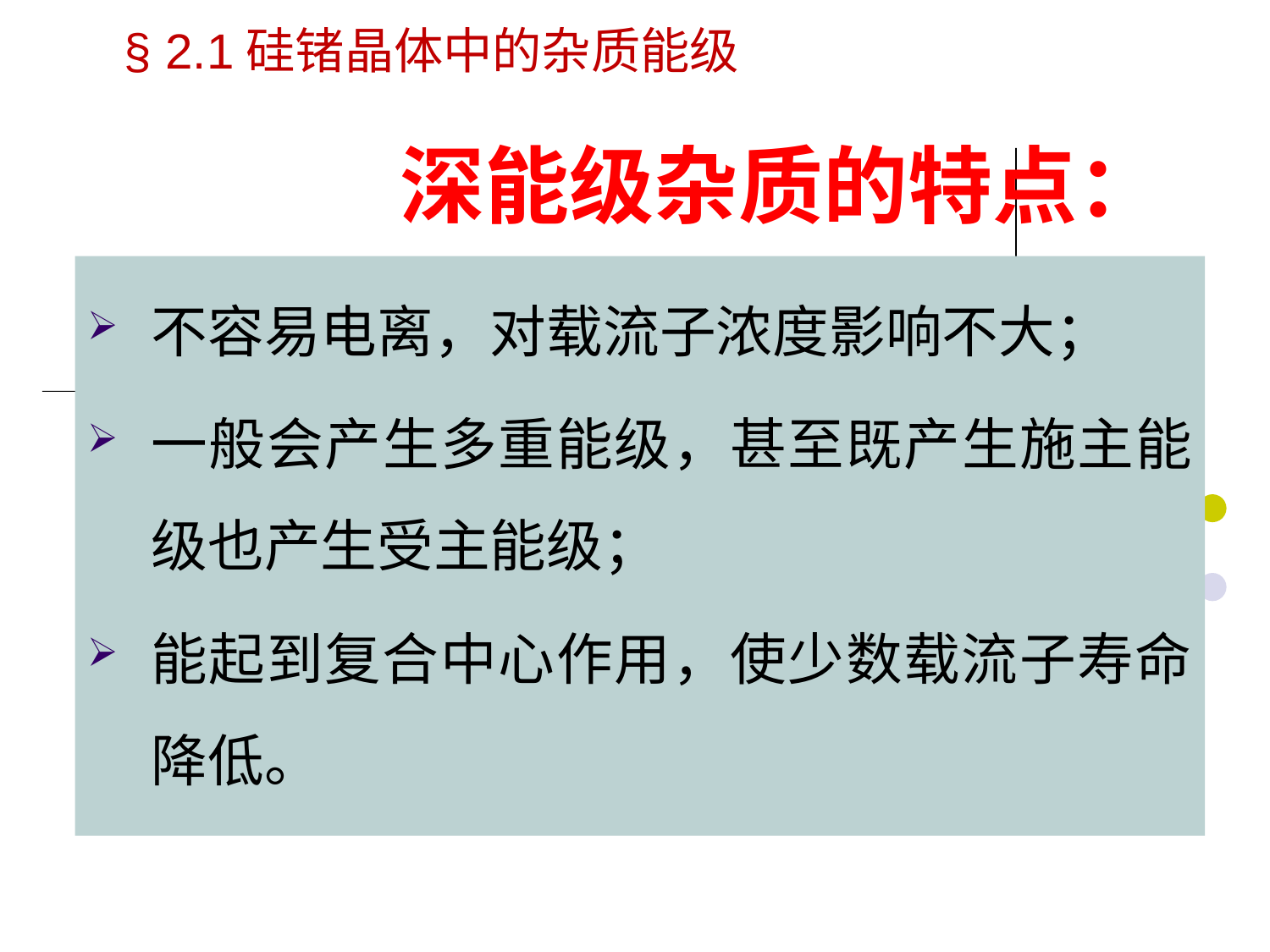

§ 2.1硅锗晶体中的杂质能级
# 深能级杂质的特点：
不容易电离，对载流子浓度影响不大；
一般会产生多重能级，甚至既产生施主能级也产生受主能级；
能起到复合中心作用，使少数载流子寿命降低。